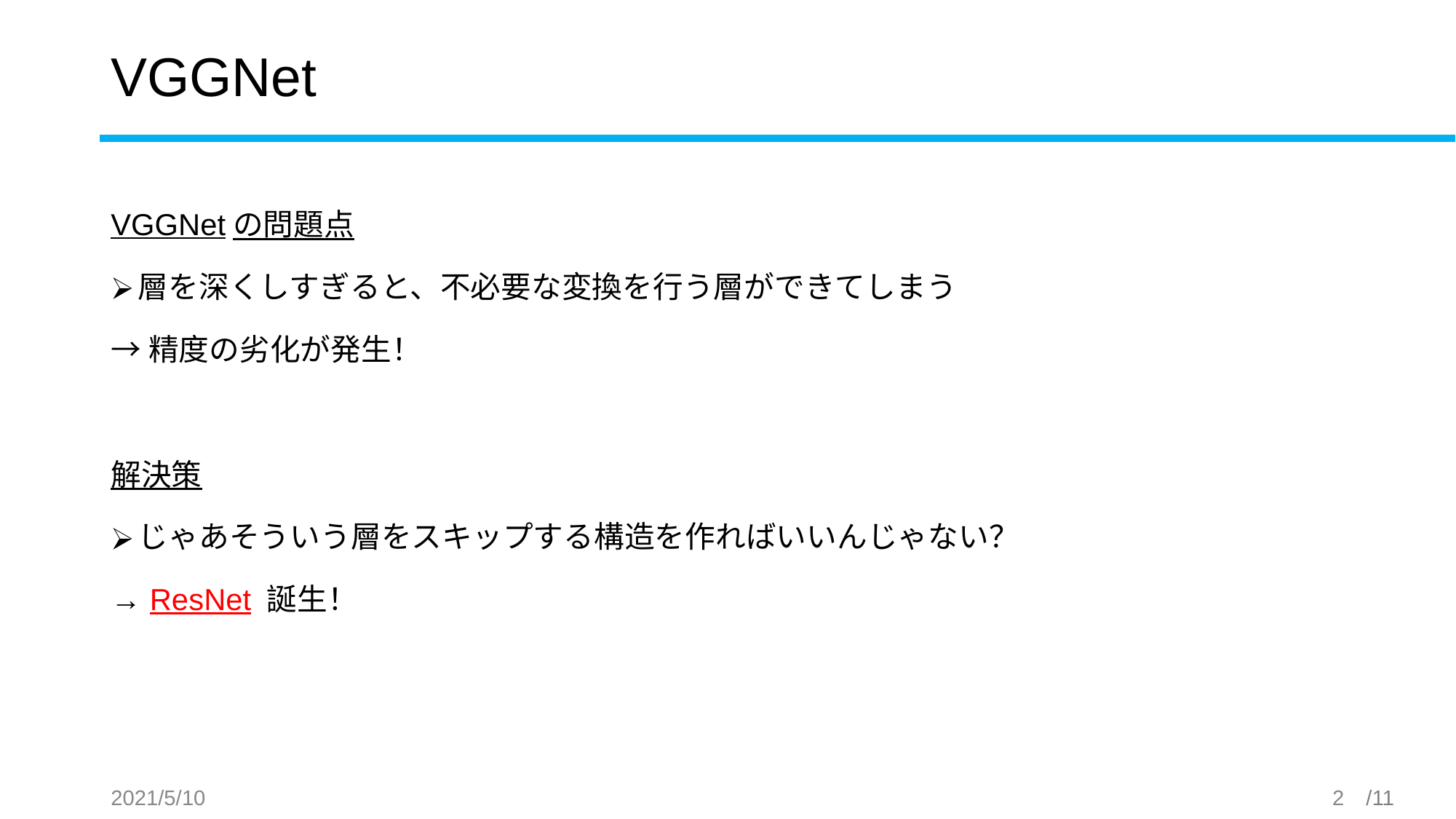

# VGGNet
VGGNetの問題点
層を深くしすぎると、不必要な変換を行う層ができてしまう
→精度の劣化が発生！

解決策
じゃあそういう層をスキップする構造を作ればいいんじゃない？
→ ResNet 誕生！
2021/5/10
2